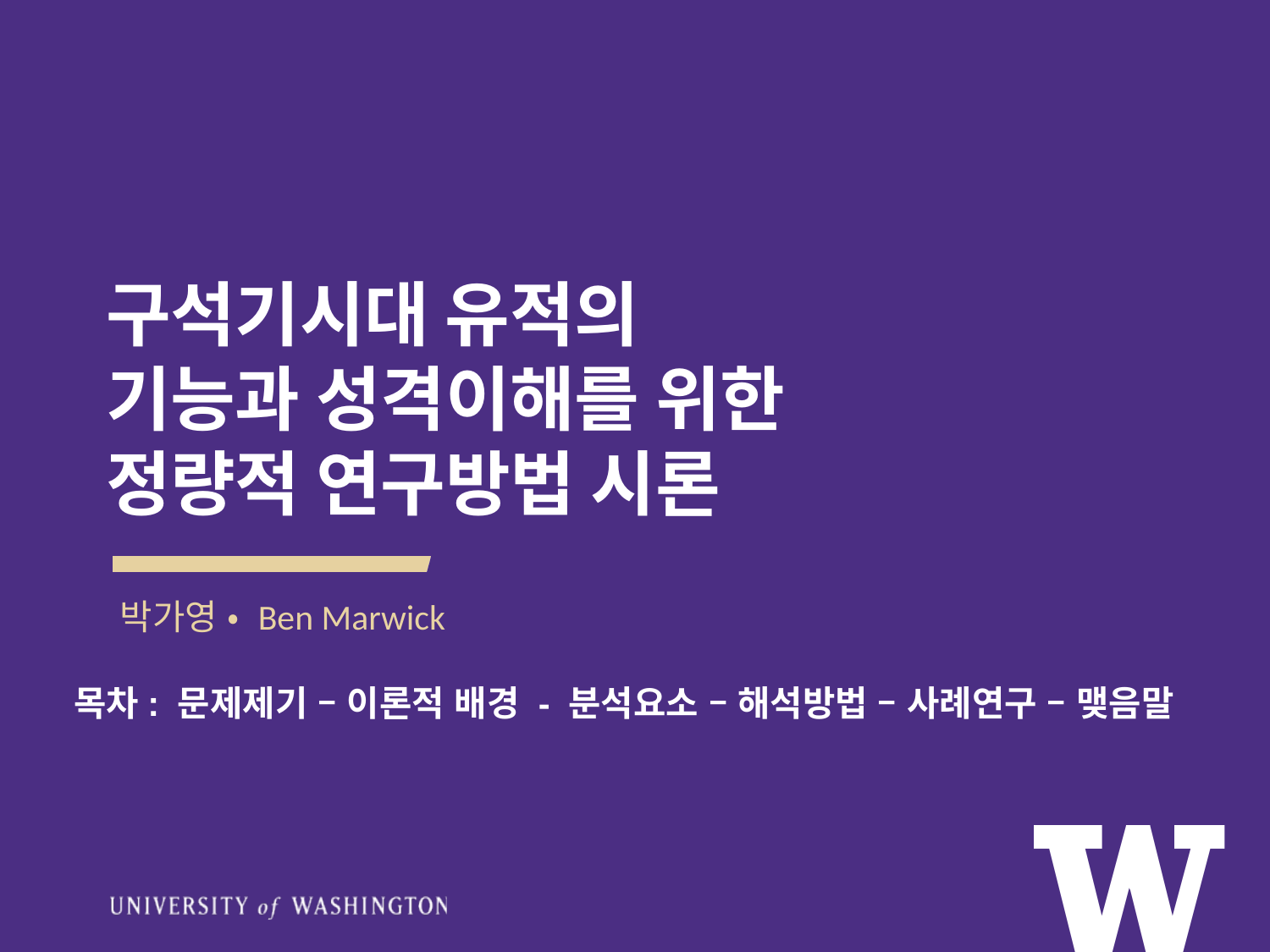

# 구석기시대 유적의 기능과 성격이해를 위한 정량적 연구방법 시론
박가영 • Ben Marwick
 목차: 문제제기 – 이론적 배경 - 분석요소 – 해석방법 – 사례연구 – 맺음말